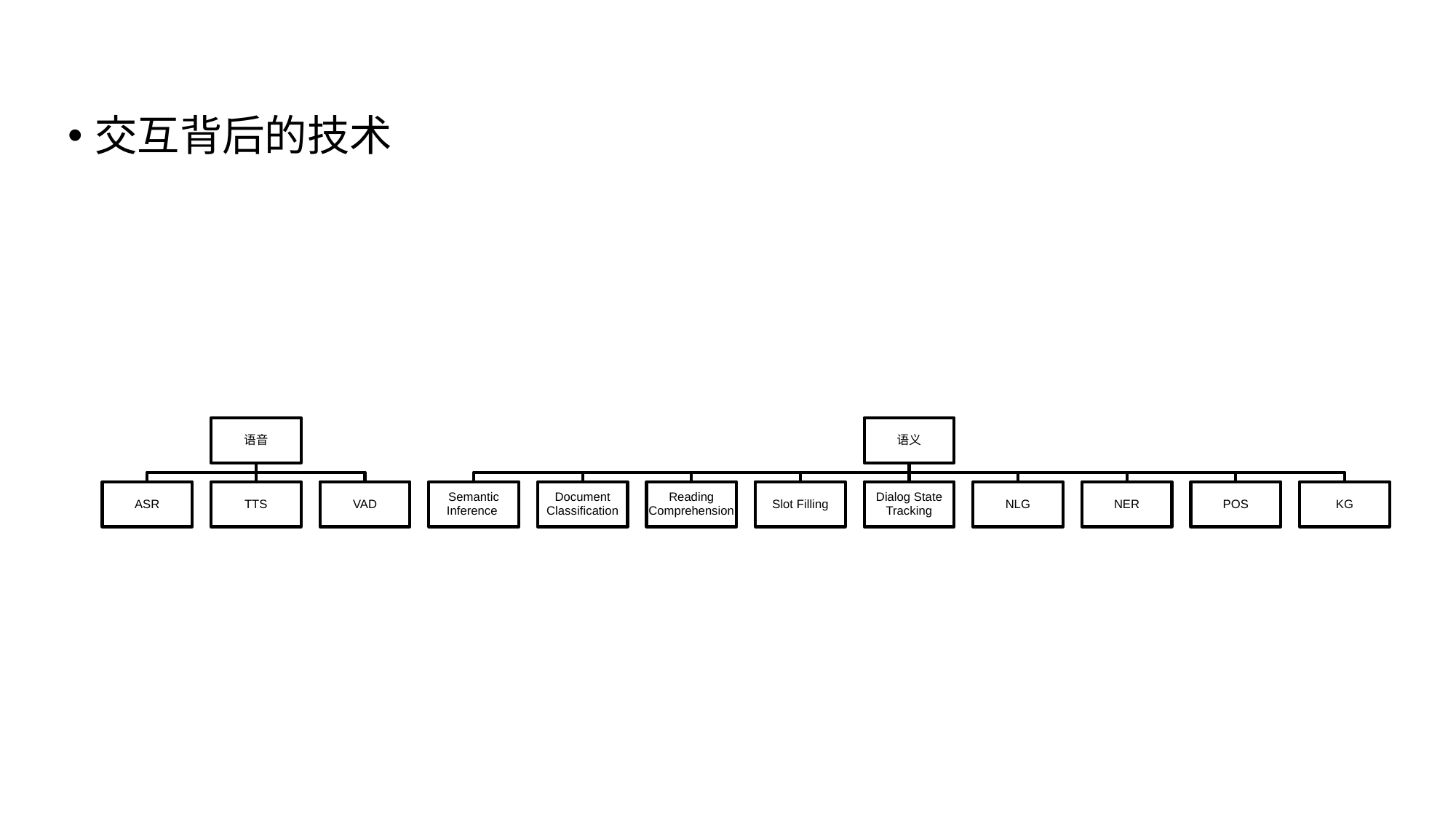

交互背后的技术

语音
ASR
TTS
VAD
语义
Semantic Inference
Document Classification
Reading Comprehension
Slot Filling
Dialog State Tracking
NLG
NER
POS
KG